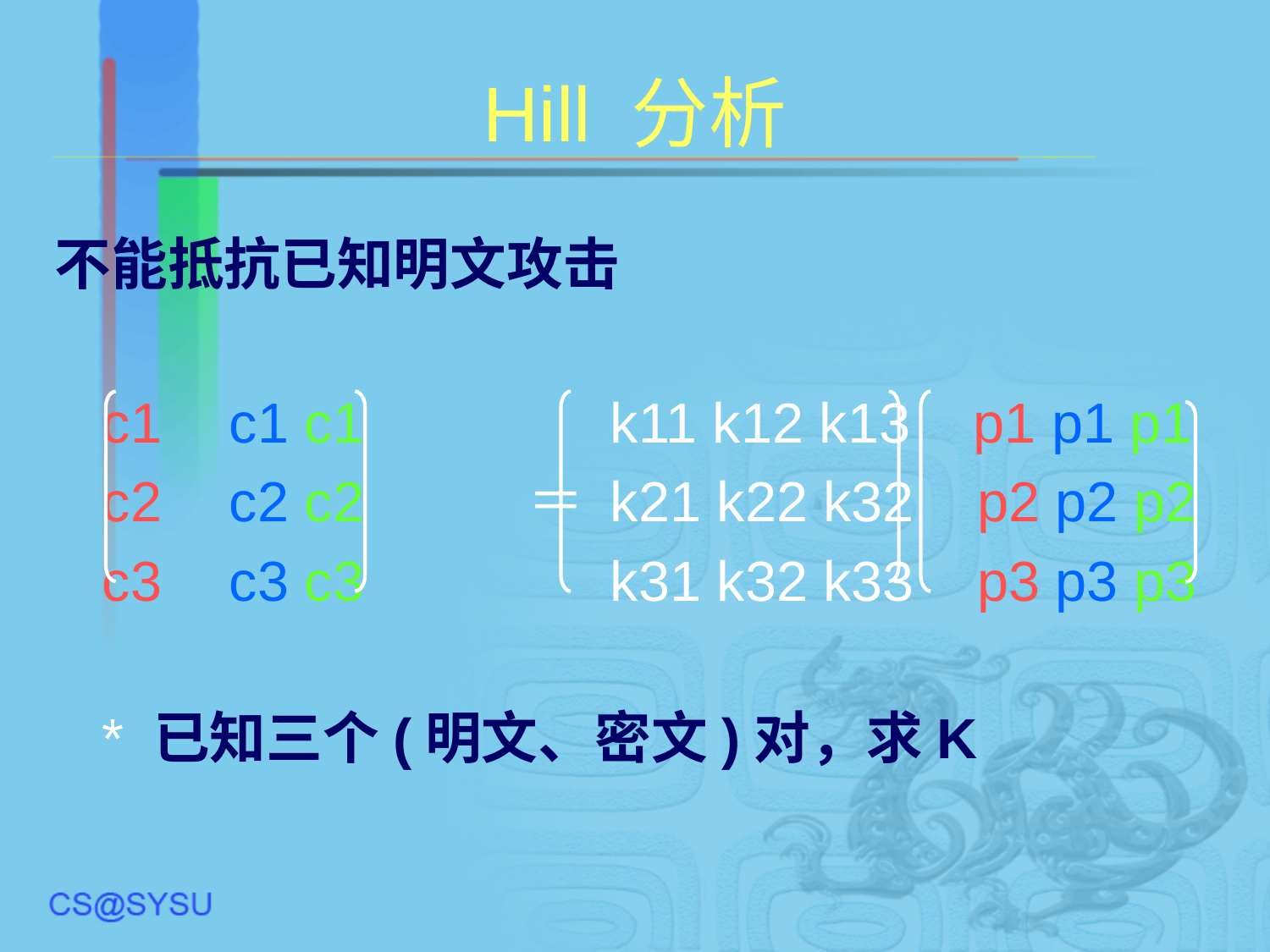

# Hill 分析
不能抵抗已知明文攻击

	c1	c1 c1		k11 k12 k13    p1 p1 p1
	c2	c2 c2	  ＝	k21 k22 k32    p2 p2 p2
	c3	c3 c3		k31 k32 k33    p3 p3 p3

	* 已知三个(明文、密文)对，求K